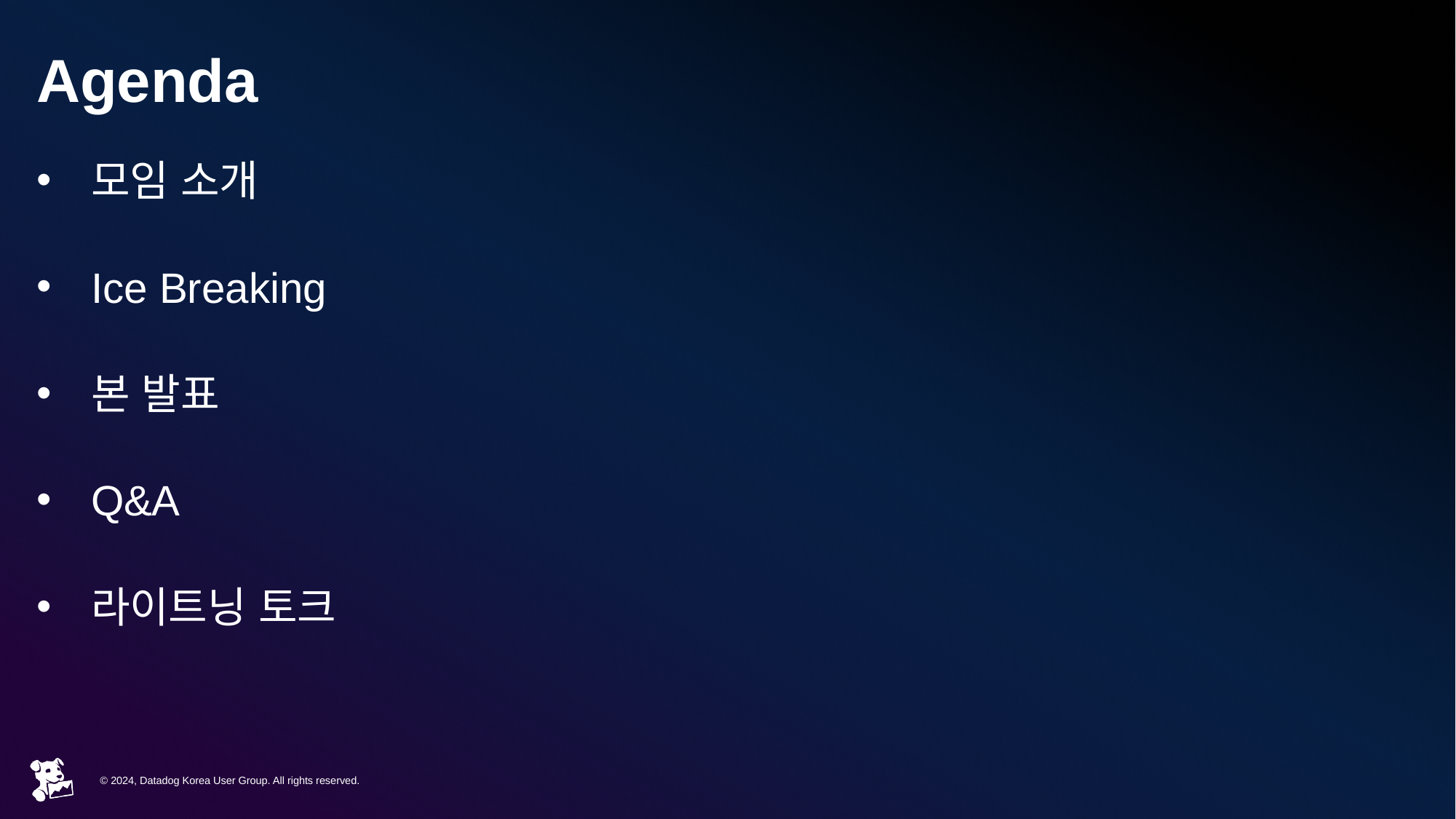

# Agenda
모임 소개
Ice Breaking
본 발표
Q&A
라이트닝 토크